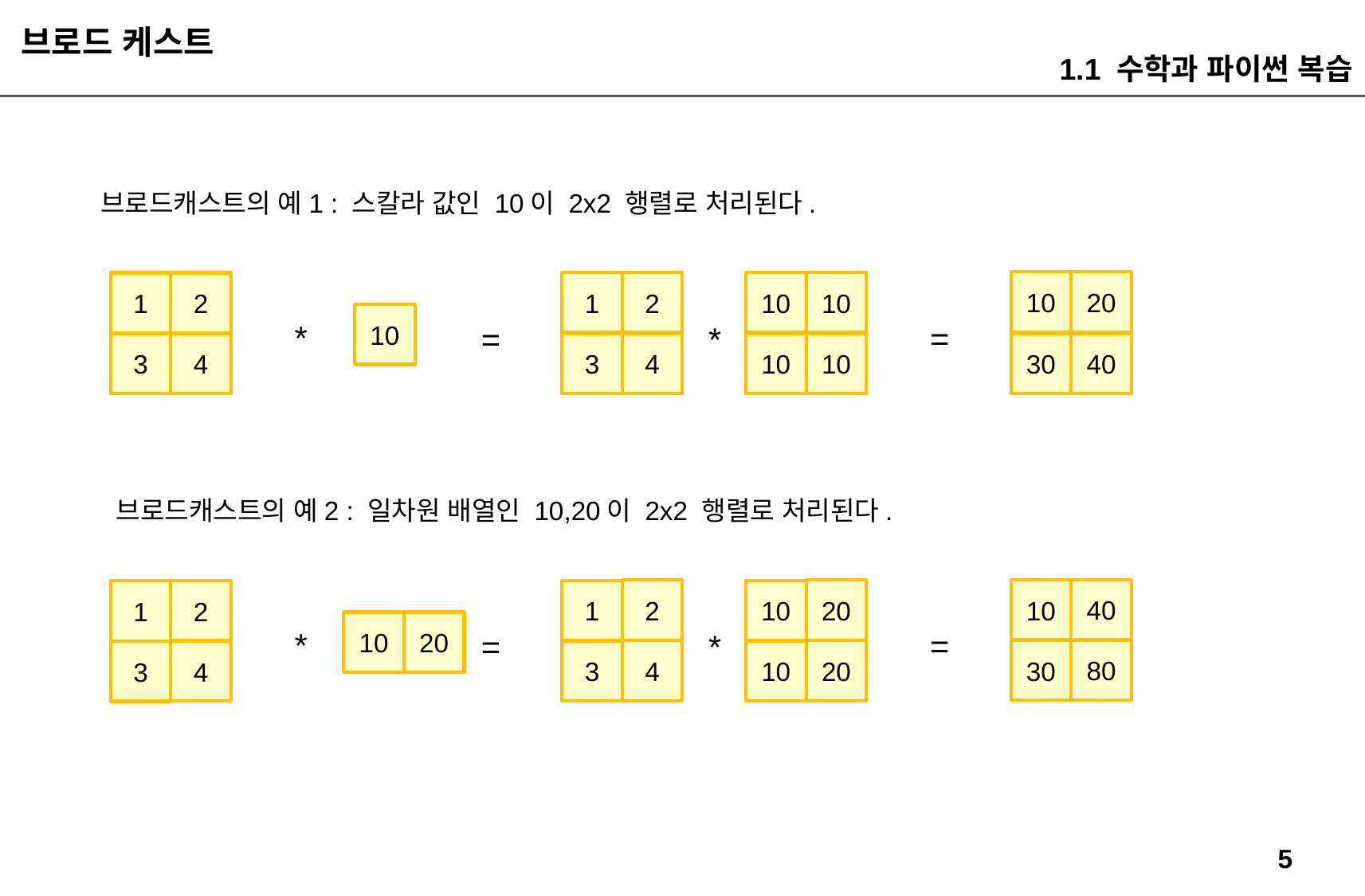

브로드 케스트
1.1 수학과 파이썬 복습
브로드캐스트의 예1 : 스칼라 값인 10이 2x2 행렬로 처리된다.
10
20
1
2
10
10
1
2
10
*
=
=
*
3
4
3
4
10
10
30
40
브로드캐스트의 예2 : 일차원 배열인 10,20이 2x2 행렬로 처리된다.
40
10
2
20
1
10
2
1
10
20
*
=
=
*
80
30
4
20
3
10
4
3